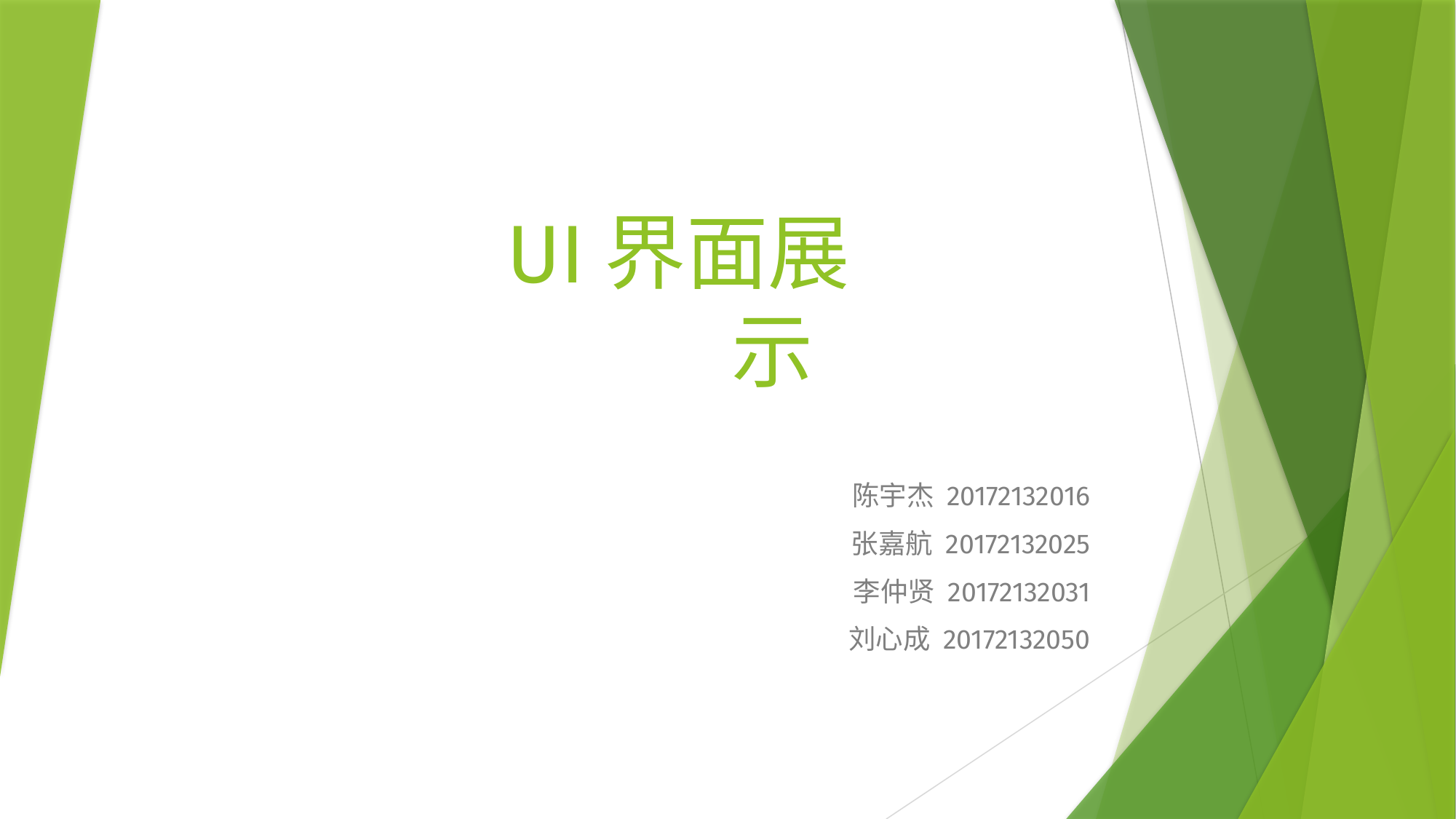

# UI界面展示
陈宇杰 20172132016
张嘉航 20172132025
李仲贤 20172132031
刘心成 20172132050